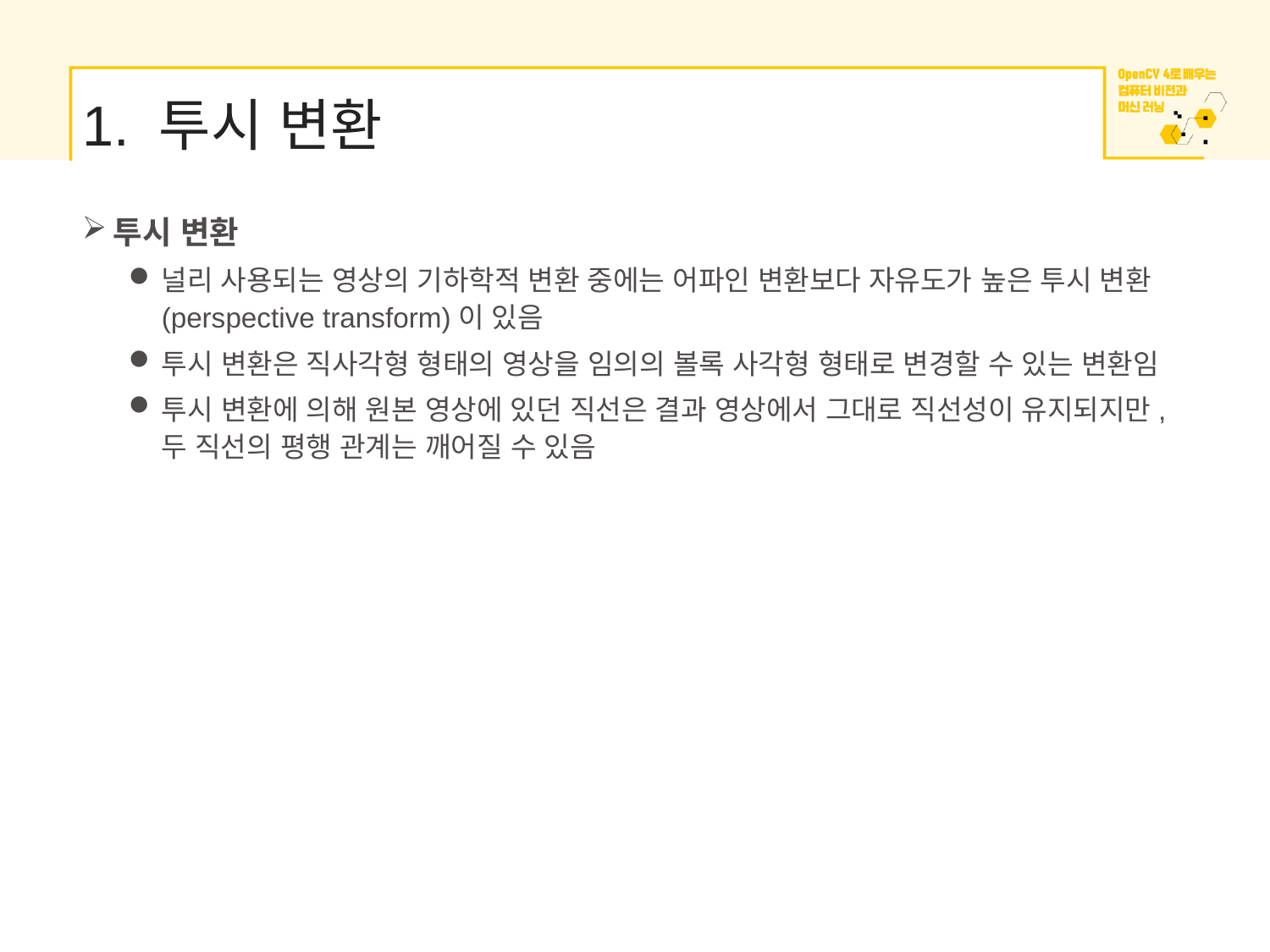

# 1. 투시 변환
투시 변환
널리 사용되는 영상의 기하학적 변환 중에는 어파인 변환보다 자유도가 높은 투시 변환 (perspective transform)이 있음
투시 변환은 직사각형 형태의 영상을 임의의 볼록 사각형 형태로 변경할 수 있는 변환임
투시 변환에 의해 원본 영상에 있던 직선은 결과 영상에서 그대로 직선성이 유지되지만, 두 직선의 평행 관계는 깨어질 수 있음